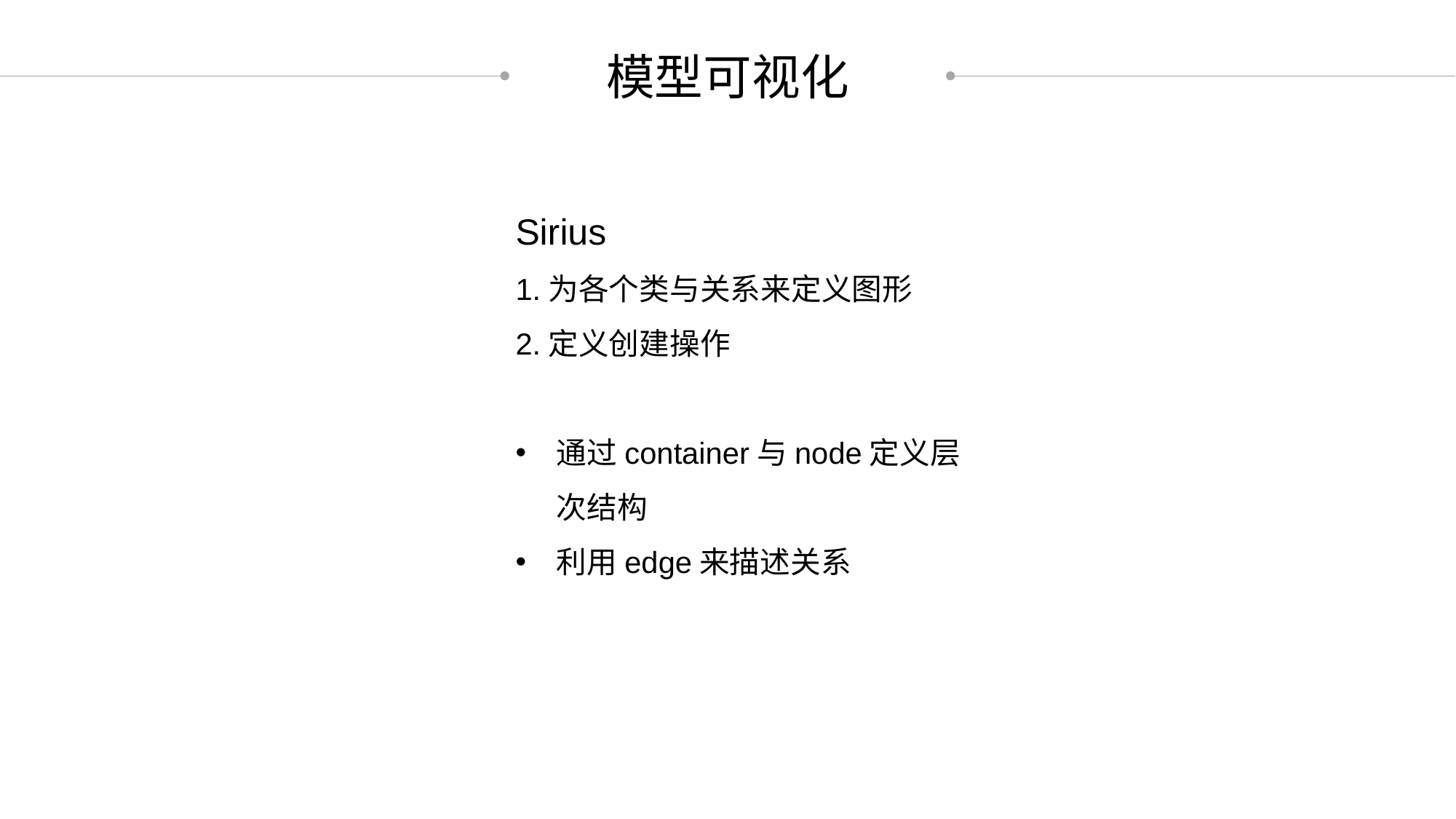

模型可视化
Sirius
1.为各个类与关系来定义图形
2.定义创建操作

通过container与node定义层次结构
利用edge来描述关系